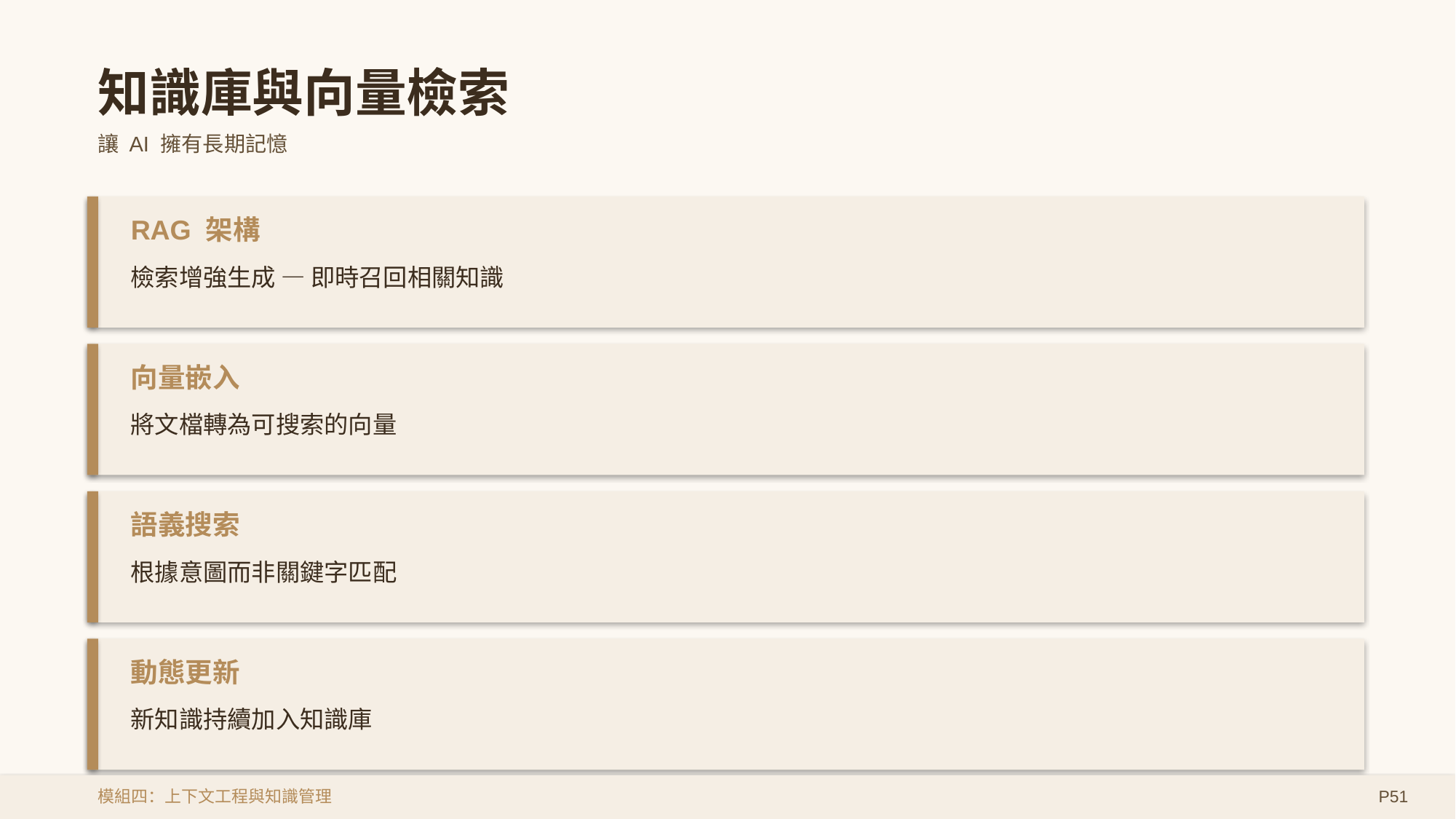

知識庫與向量檢索
讓 AI 擁有長期記憶

RAG 架構
檢索增強生成 — 即時召回相關知識

向量嵌入
將文檔轉為可搜索的向量

語義搜索
根據意圖而非關鍵字匹配

動態更新
新知識持續加入知識庫

模組四：上下文工程與知識管理
P51